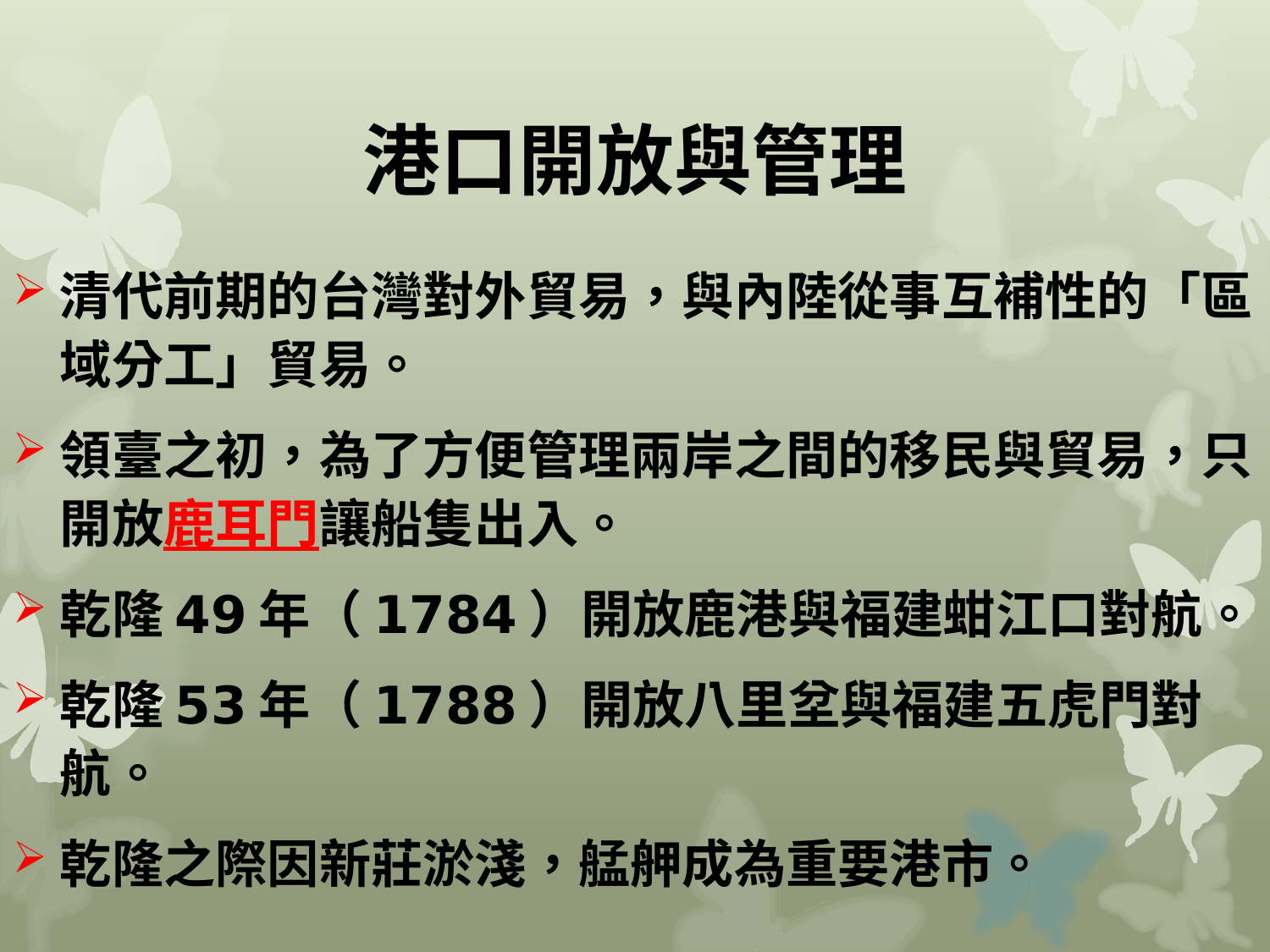

# 港口開放與管理
清代前期的台灣對外貿易，與內陸從事互補性的「區域分工」貿易。
領臺之初，為了方便管理兩岸之間的移民與貿易，只開放鹿耳門讓船隻出入。
乾隆49年（1784）開放鹿港與福建蚶江口對航。
乾隆53年（1788）開放八里坌與福建五虎門對航。
乾隆之際因新莊淤淺，艋舺成為重要港市。